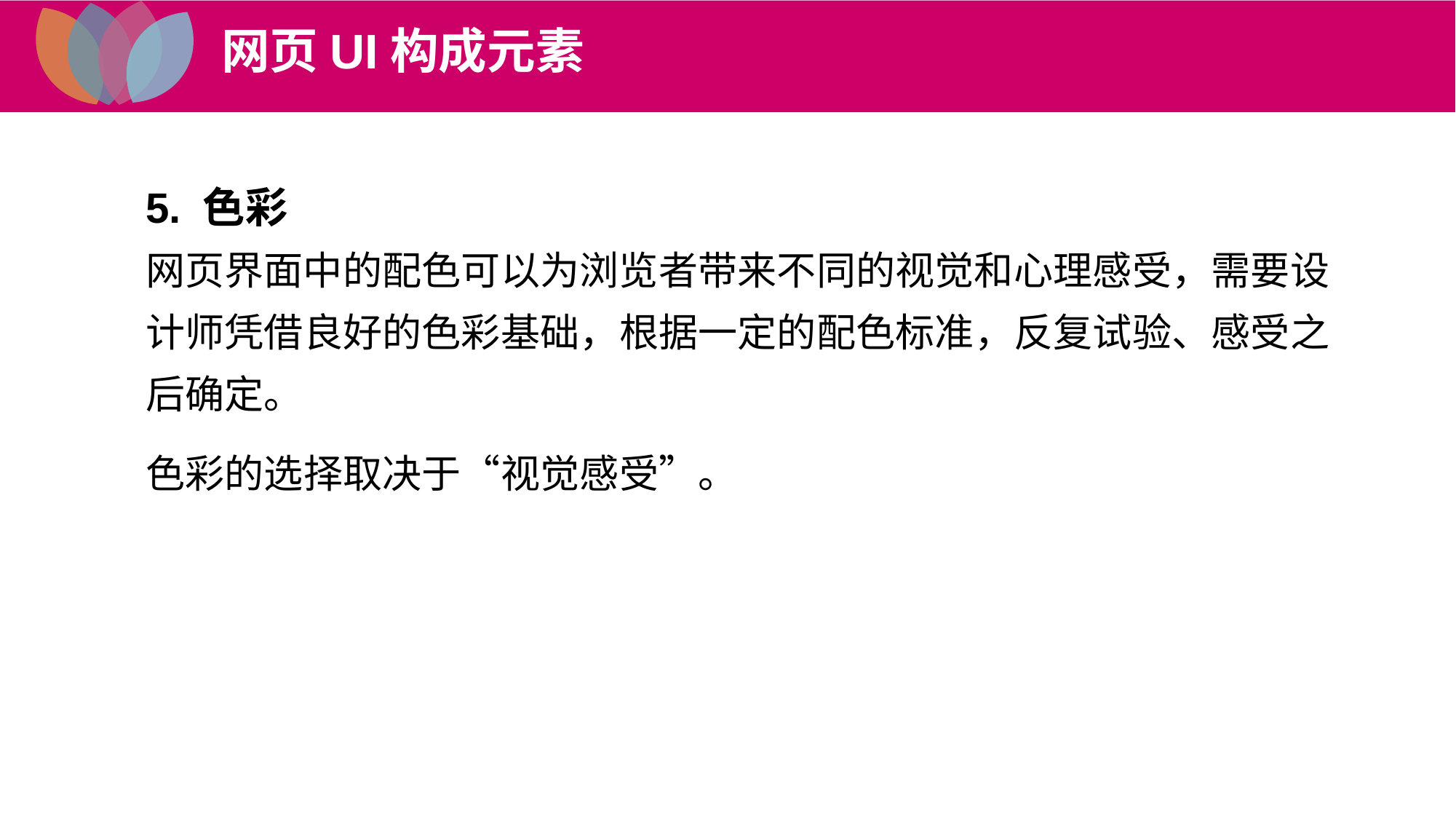

网页UI构成元素
5. 色彩
网页界面中的配色可以为浏览者带来不同的视觉和心理感受，需要设计师凭借良好的色彩基础，根据一定的配色标准，反复试验、感受之后确定。
色彩的选择取决于“视觉感受”。